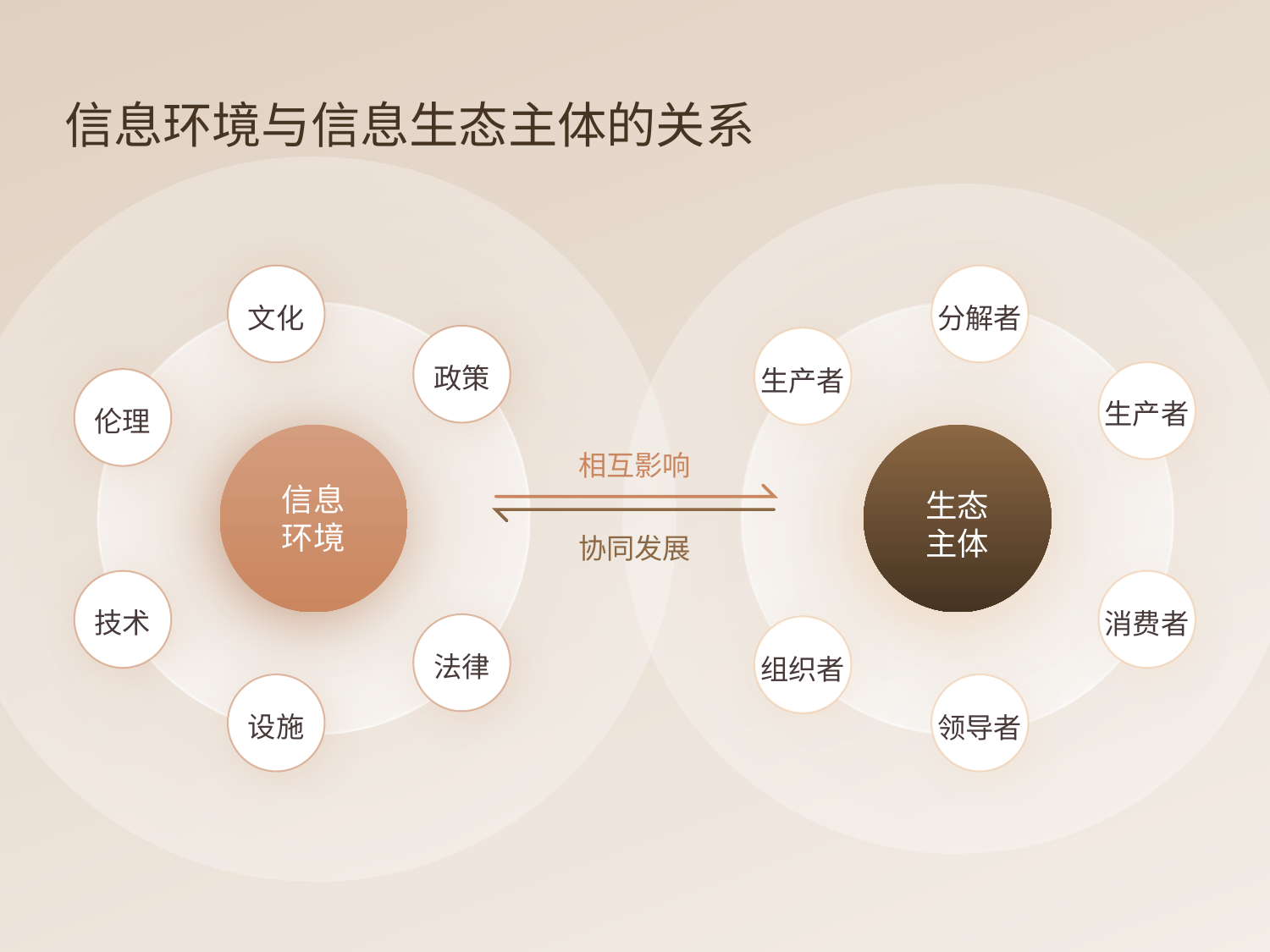

信息环境与信息生态主体的关系

文化
分解者

政策
生产者

生产者
伦理

相互影响
信息环境
生态主体

协同发展

技术
消费者

法律
组织者

设施
领导者